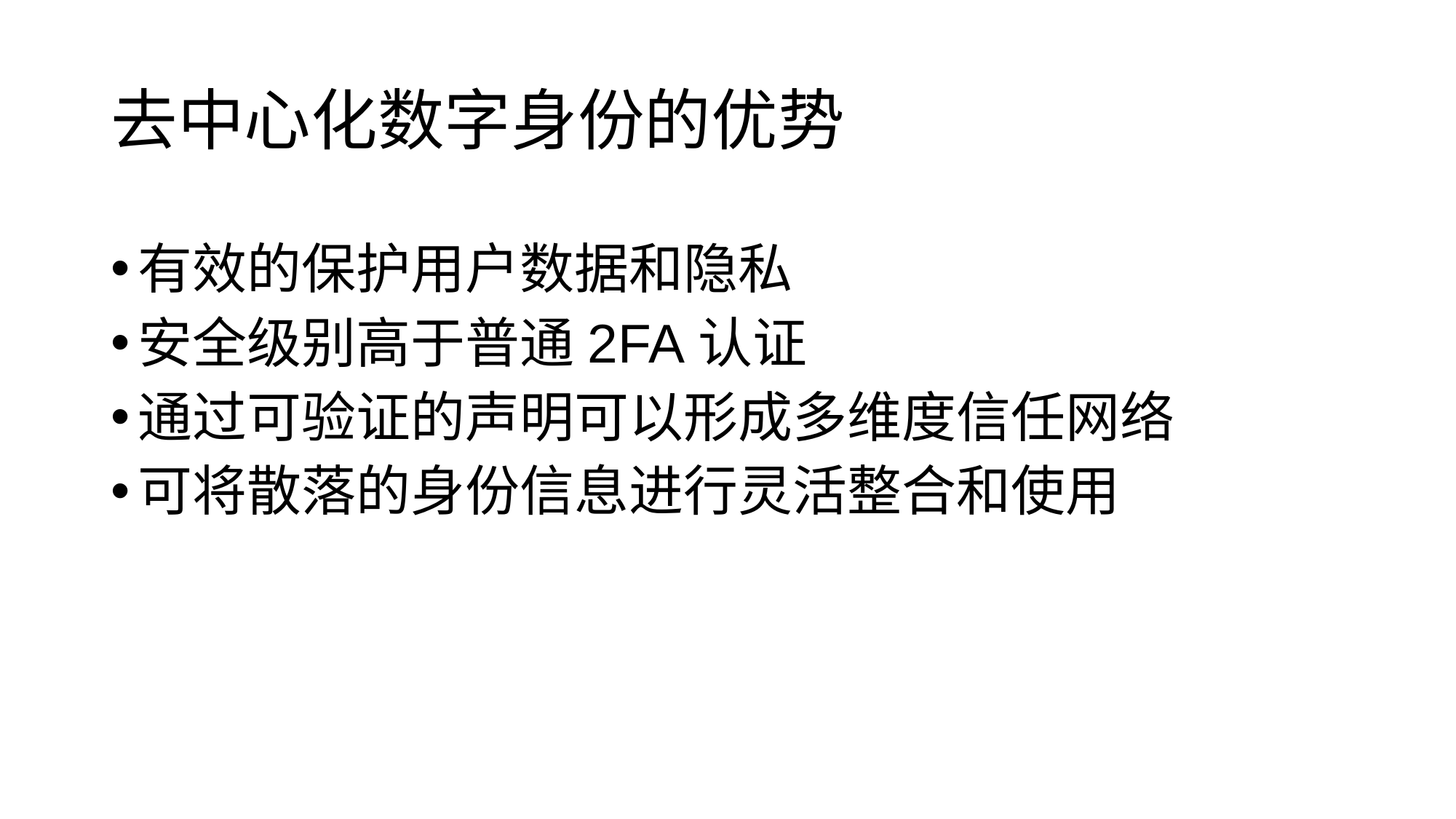

# 去中心化数字身份的优势
有效的保护用户数据和隐私
安全级别高于普通2FA认证
通过可验证的声明可以形成多维度信任网络
可将散落的身份信息进行灵活整合和使用